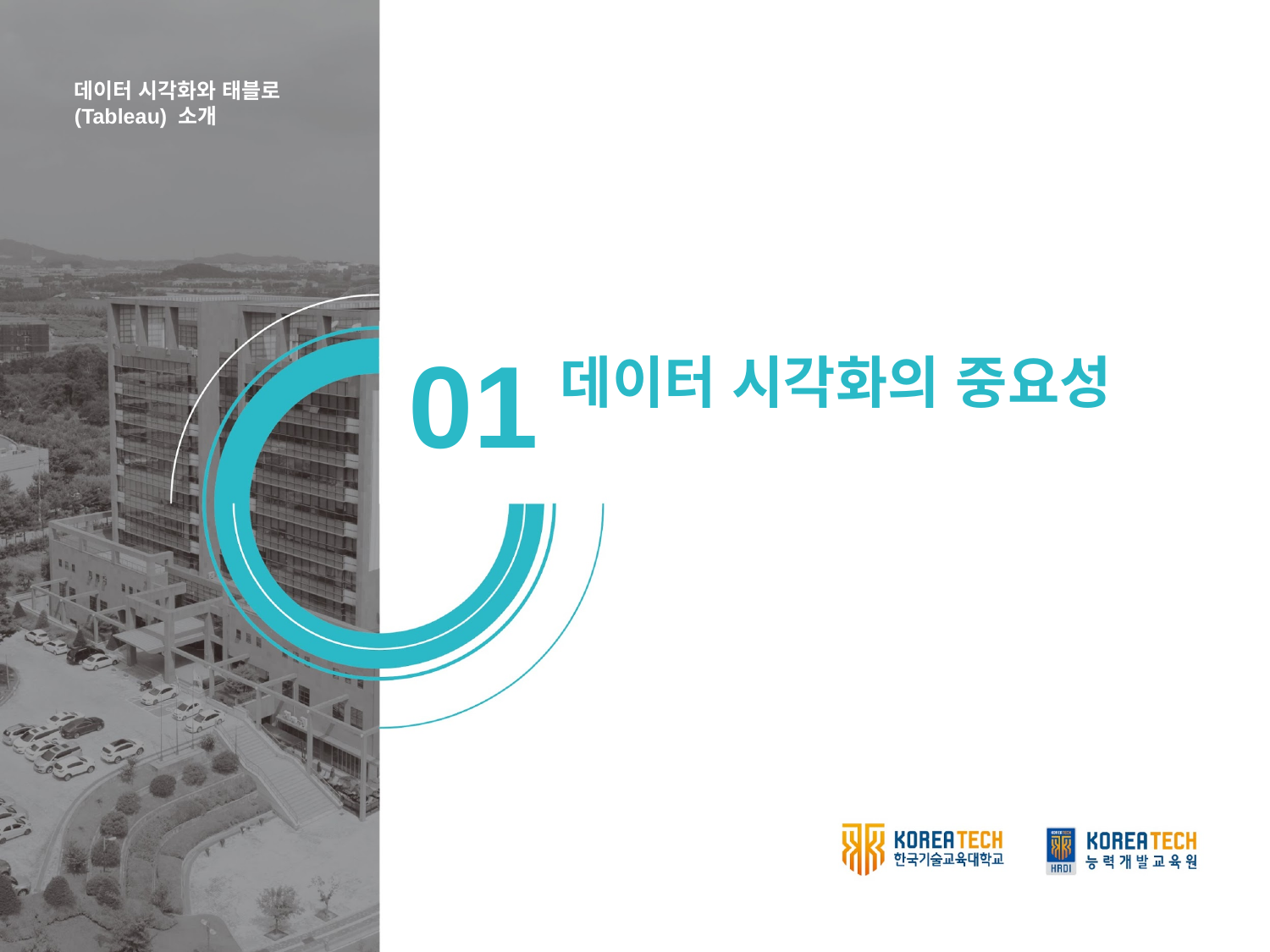

데이터 시각화와 태블로(Tableau) 소개
01
데이터 시각화의 중요성